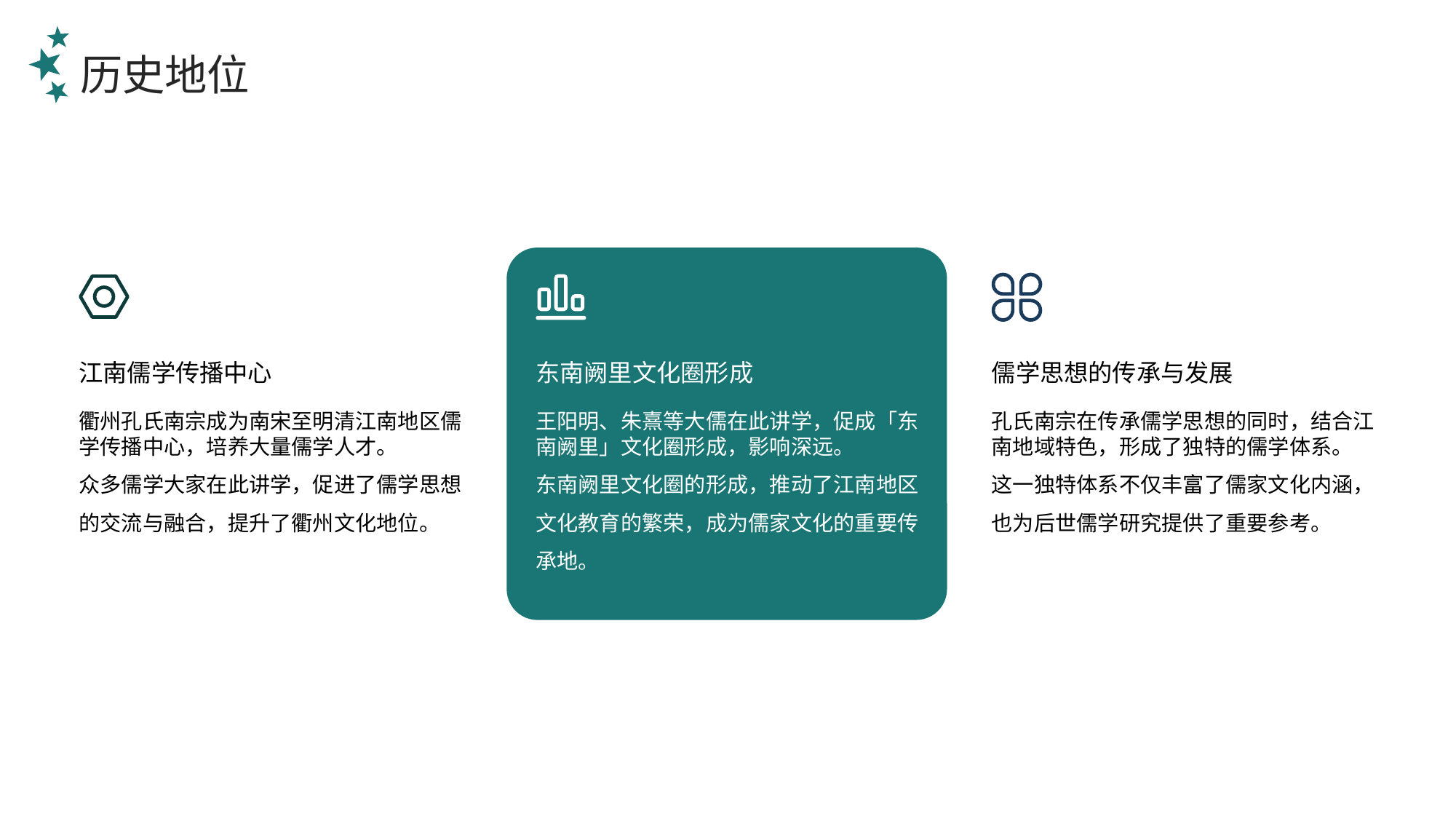

历史地位

江南儒学传播中心
东南阙里文化圈形成
儒学思想的传承与发展
衢州孔氏南宗成为南宋至明清江南地区儒学传播中心，培养大量儒学人才。
众多儒学大家在此讲学，促进了儒学思想的交流与融合，提升了衢州文化地位。
王阳明、朱熹等大儒在此讲学，促成「东南阙里」文化圈形成，影响深远。
东南阙里文化圈的形成，推动了江南地区文化教育的繁荣，成为儒家文化的重要传承地。
孔氏南宗在传承儒学思想的同时，结合江南地域特色，形成了独特的儒学体系。
这一独特体系不仅丰富了儒家文化内涵，也为后世儒学研究提供了重要参考。